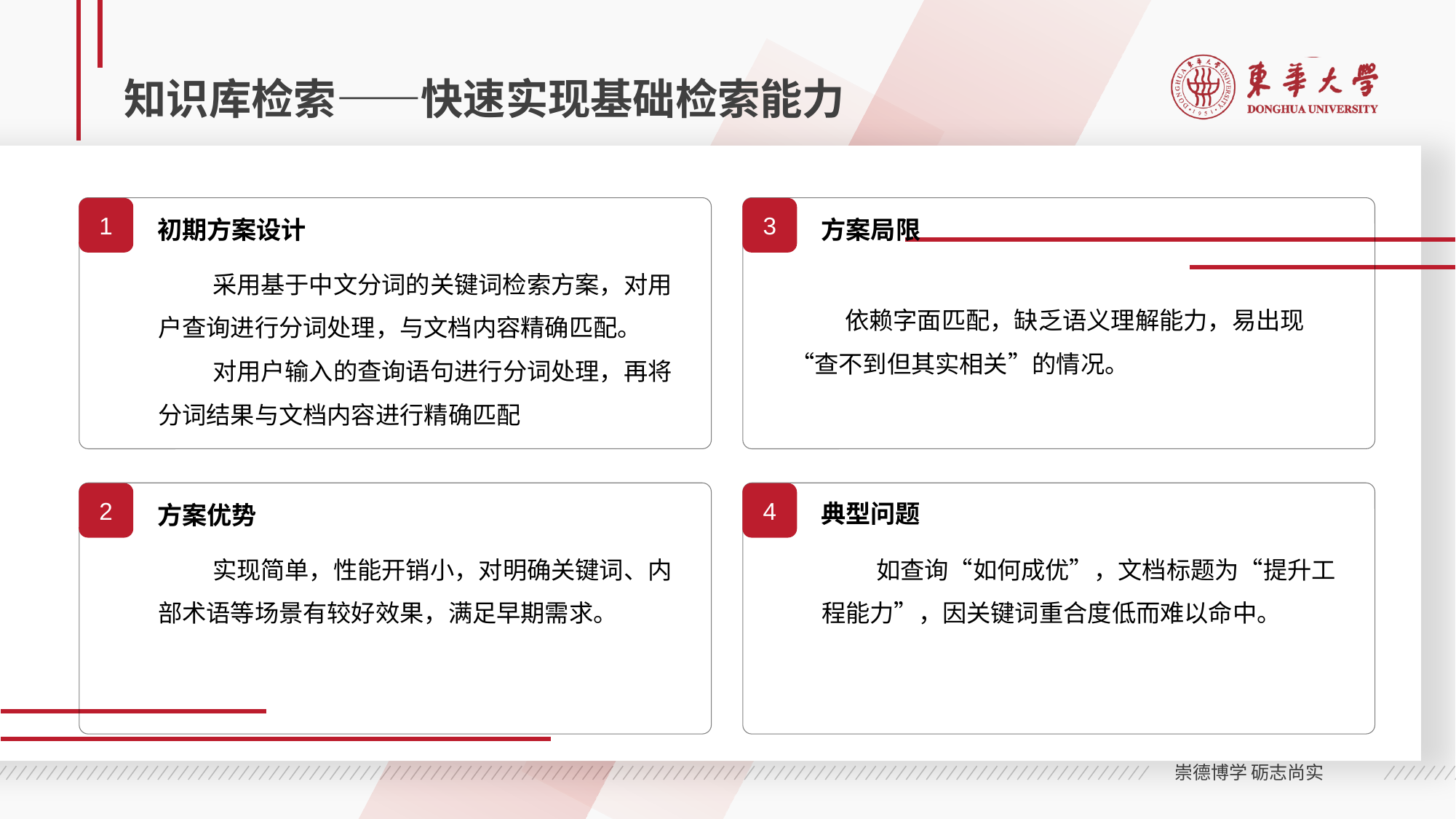

# 知识库检索——快速实现基础检索能力

1
初期方案设计
采用基于中文分词的关键词检索方案，对用户查询进行分词处理，与文档内容精确匹配。
对用户输入的查询语句进行分词处理，再将分词结果与文档内容进行精确匹配

3
方案局限
依赖字面匹配，缺乏语义理解能力，易出现“查不到但其实相关”的情况。

2
方案优势
实现简单，性能开销小，对明确关键词、内部术语等场景有较好效果，满足早期需求。

4
典型问题
如查询“如何成优”，文档标题为“提升工程能力”，因关键词重合度低而难以命中。